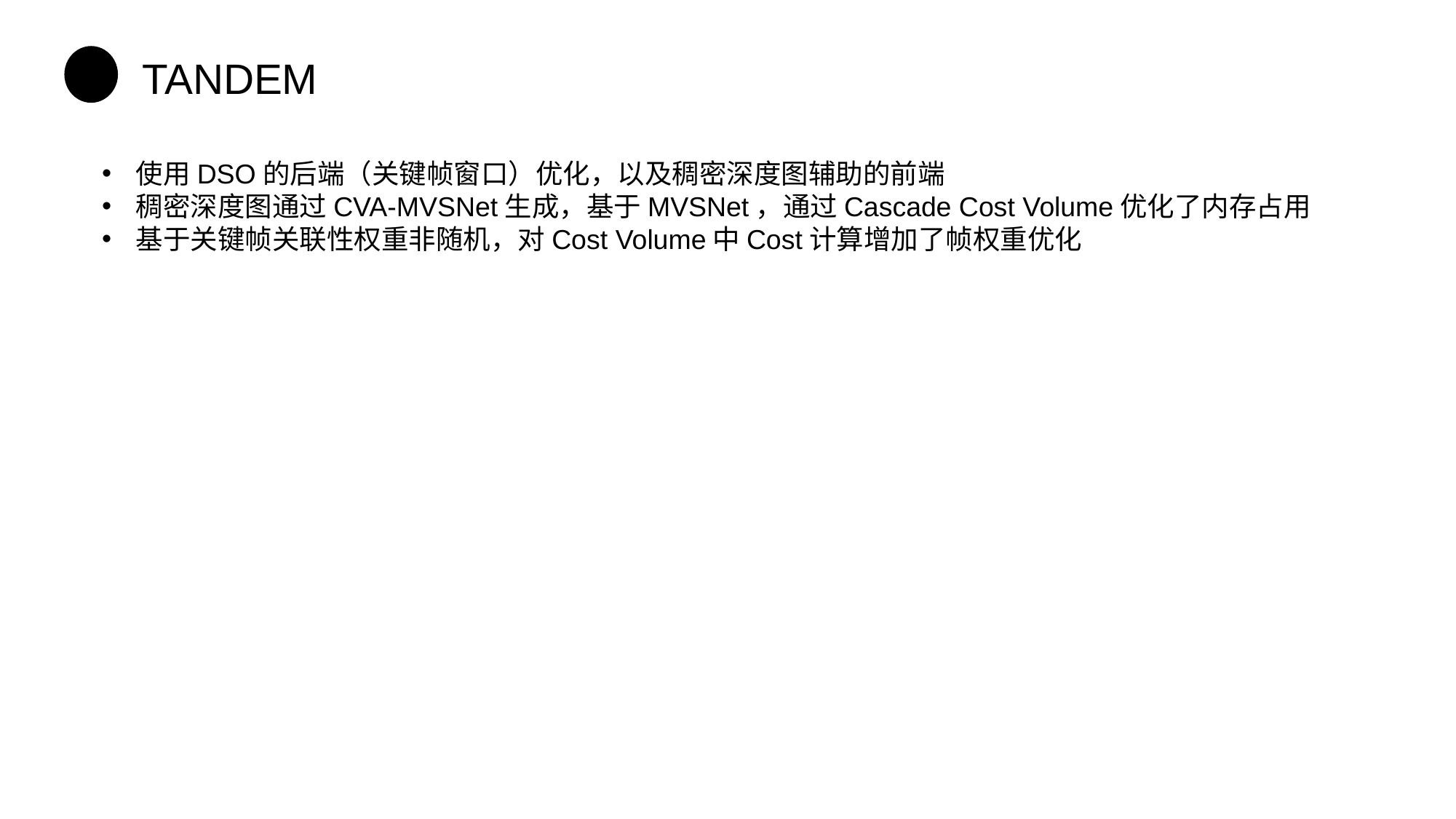

TANDEM
使用DSO的后端（关键帧窗口）优化，以及稠密深度图辅助的前端
稠密深度图通过CVA-MVSNet生成，基于MVSNet，通过Cascade Cost Volume优化了内存占用
基于关键帧关联性权重非随机，对Cost Volume中Cost计算增加了帧权重优化